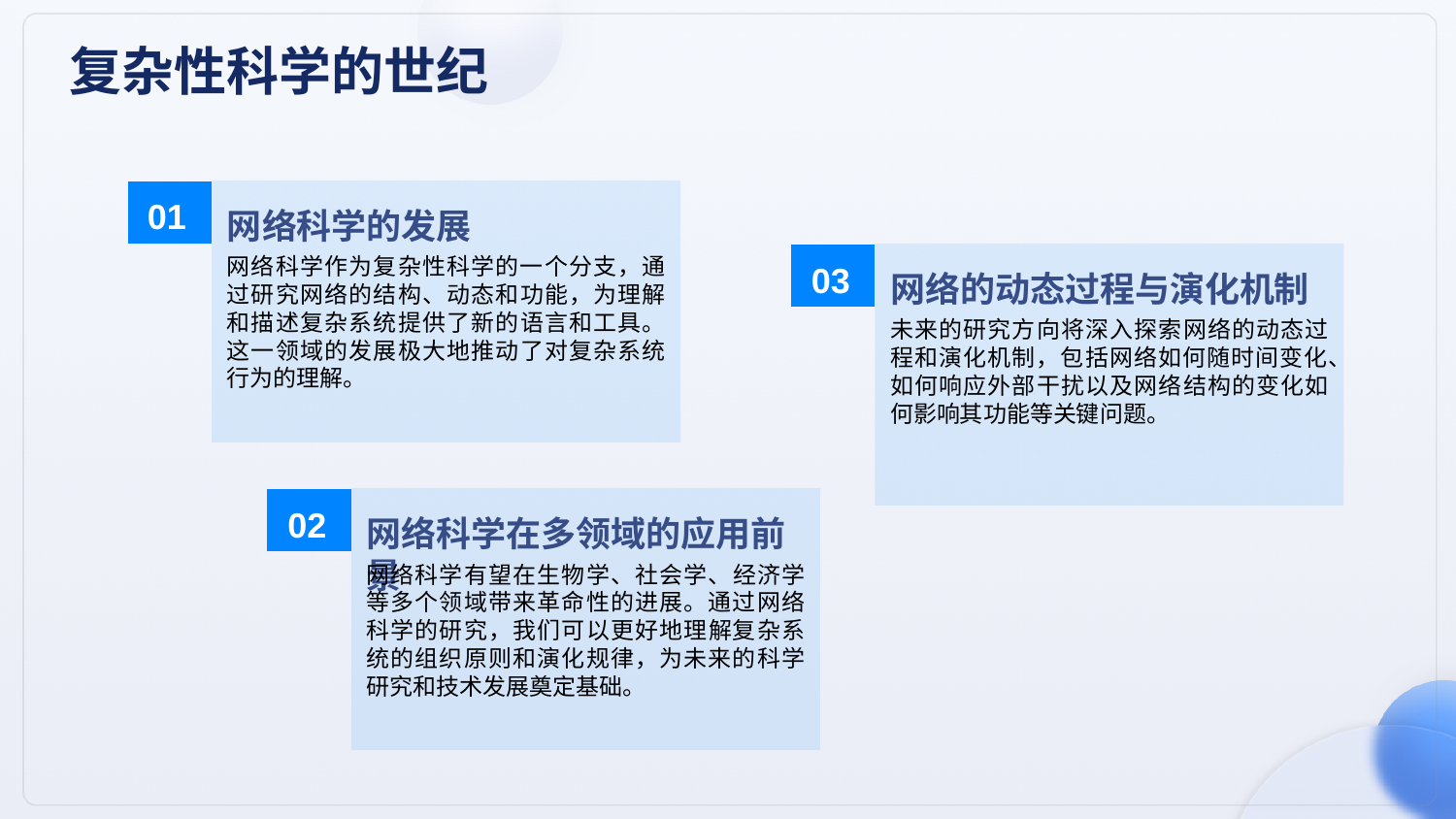

复杂性科学的世纪
01

网络科学的发展
网络科学作为复杂性科学的一个分支，通过研究网络的结构、动态和功能，为理解和描述复杂系统提供了新的语言和工具。这一领域的发展极大地推动了对复杂系统行为的理解。
03

网络的动态过程与演化机制
未来的研究方向将深入探索网络的动态过程和演化机制，包括网络如何随时间变化、如何响应外部干扰以及网络结构的变化如何影响其功能等关键问题。
02

网络科学在多领域的应用前景
网络科学有望在生物学、社会学、经济学等多个领域带来革命性的进展。通过网络科学的研究，我们可以更好地理解复杂系统的组织原则和演化规律，为未来的科学研究和技术发展奠定基础。